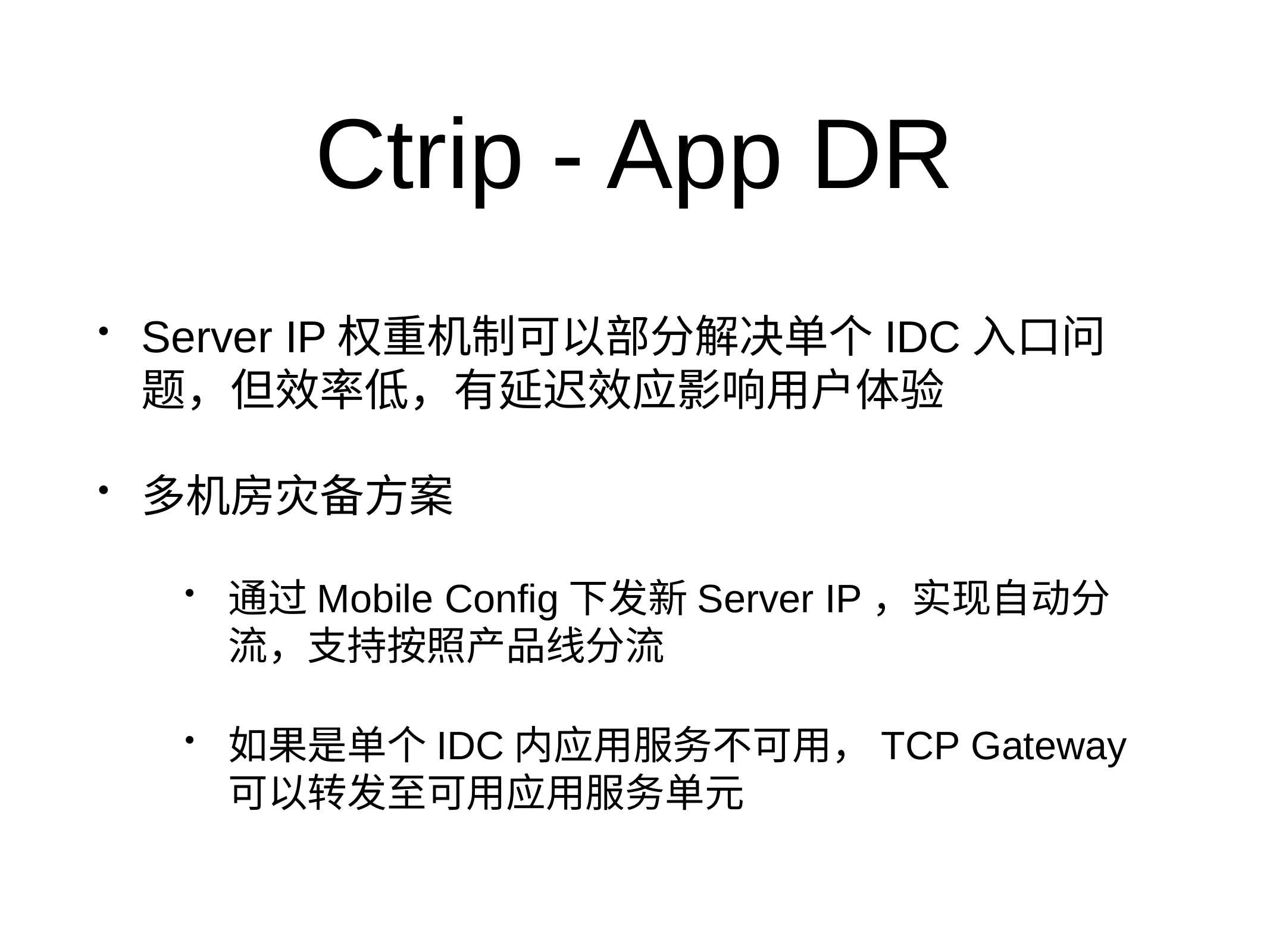

# Ctrip - App DR
Server IP权重机制可以部分解决单个IDC入口问题，但效率低，有延迟效应影响用户体验
多机房灾备方案
通过Mobile Config下发新Server IP，实现自动分流，支持按照产品线分流
如果是单个IDC内应用服务不可用，TCP Gateway可以转发至可用应用服务单元